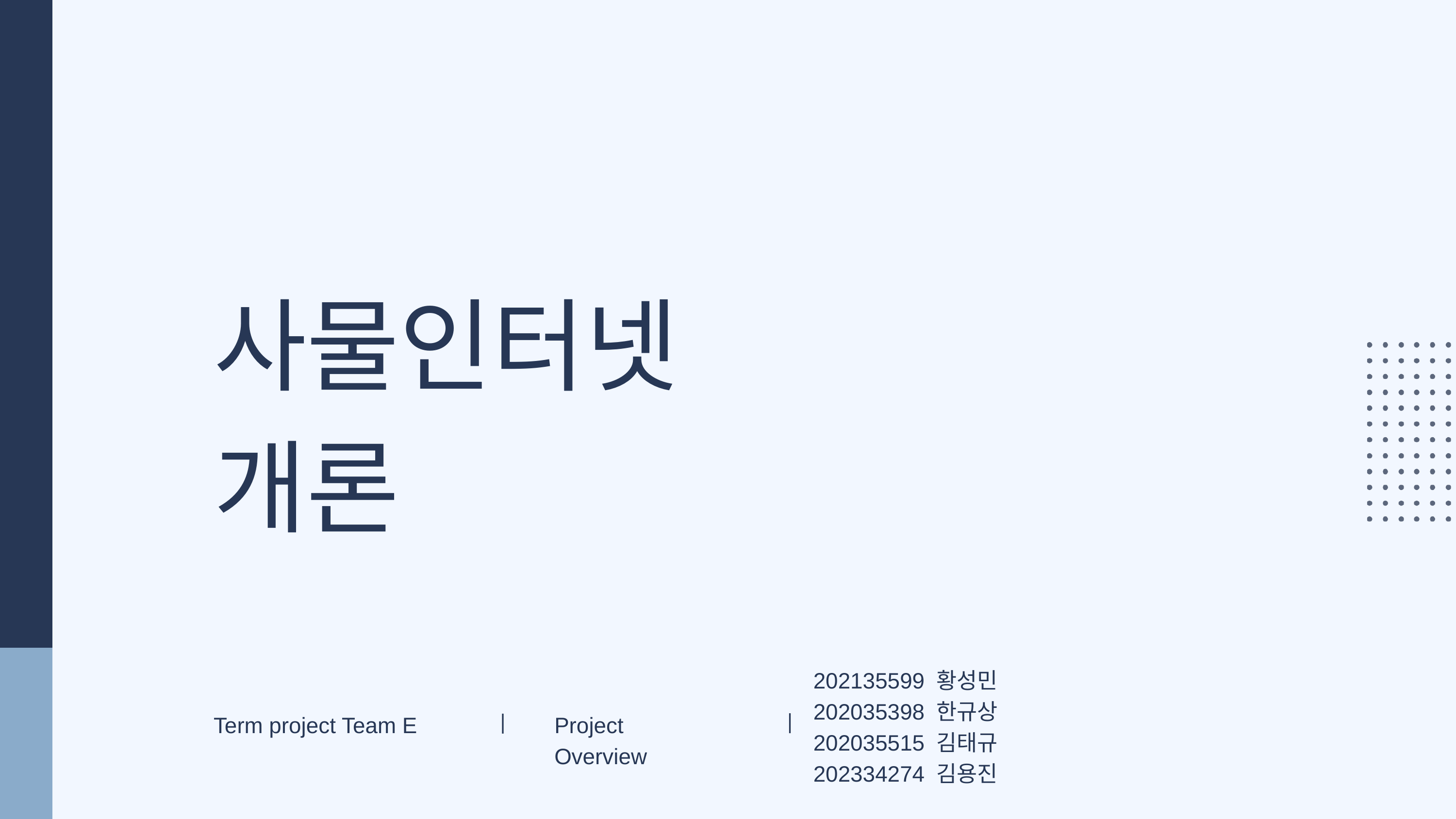

사물인터넷개론

202135599 황성민
202035398 한규상
202035515 김태규
202334274 김용진
Term project Team E
Project Overview